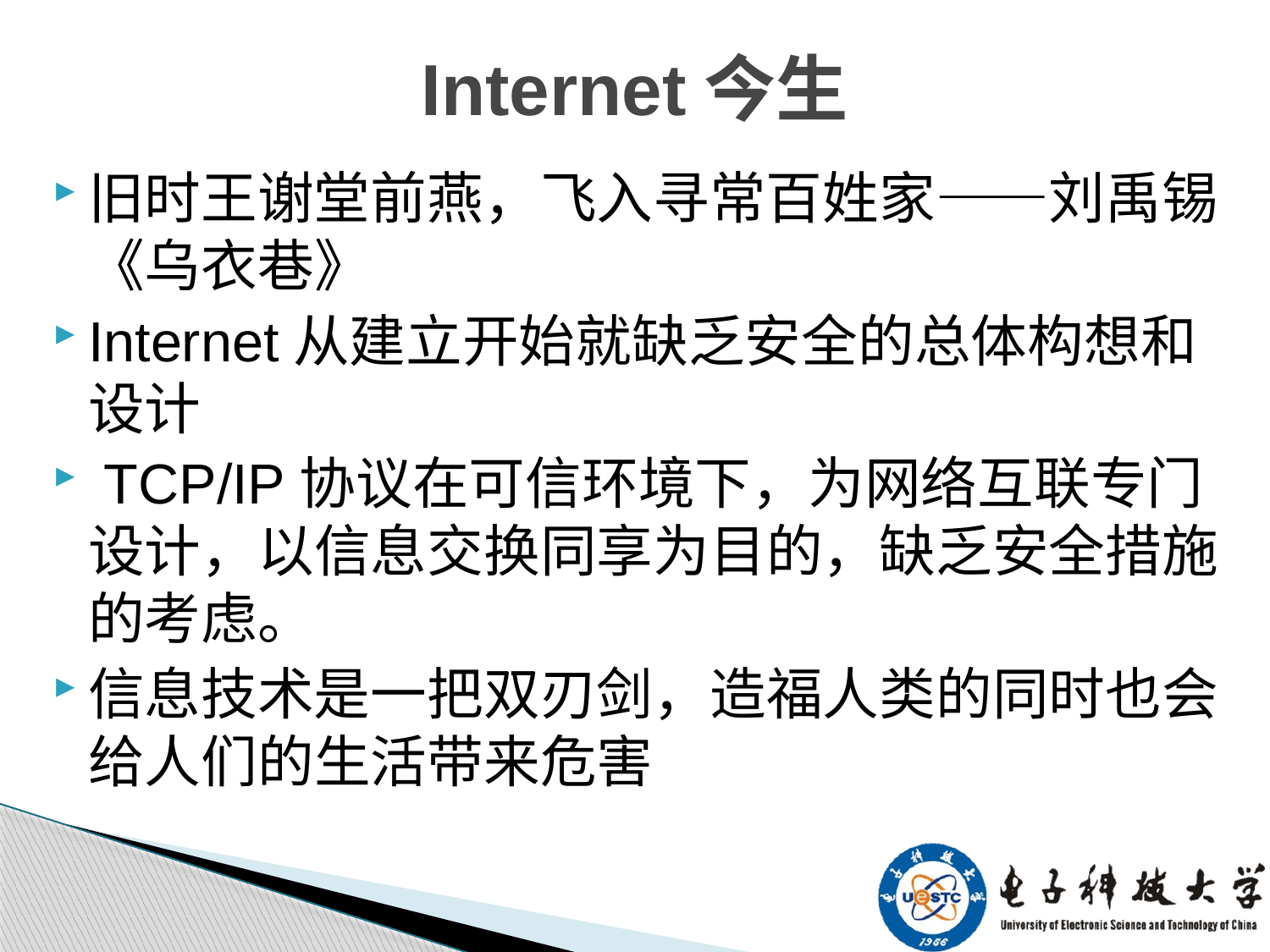

# Internet今生
旧时王谢堂前燕，飞入寻常百姓家——刘禹锡《乌衣巷》
Internet从建立开始就缺乏安全的总体构想和设计
 TCP/IP协议在可信环境下，为网络互联专门设计，以信息交换同享为目的，缺乏安全措施的考虑。
信息技术是一把双刃剑，造福人类的同时也会给人们的生活带来危害